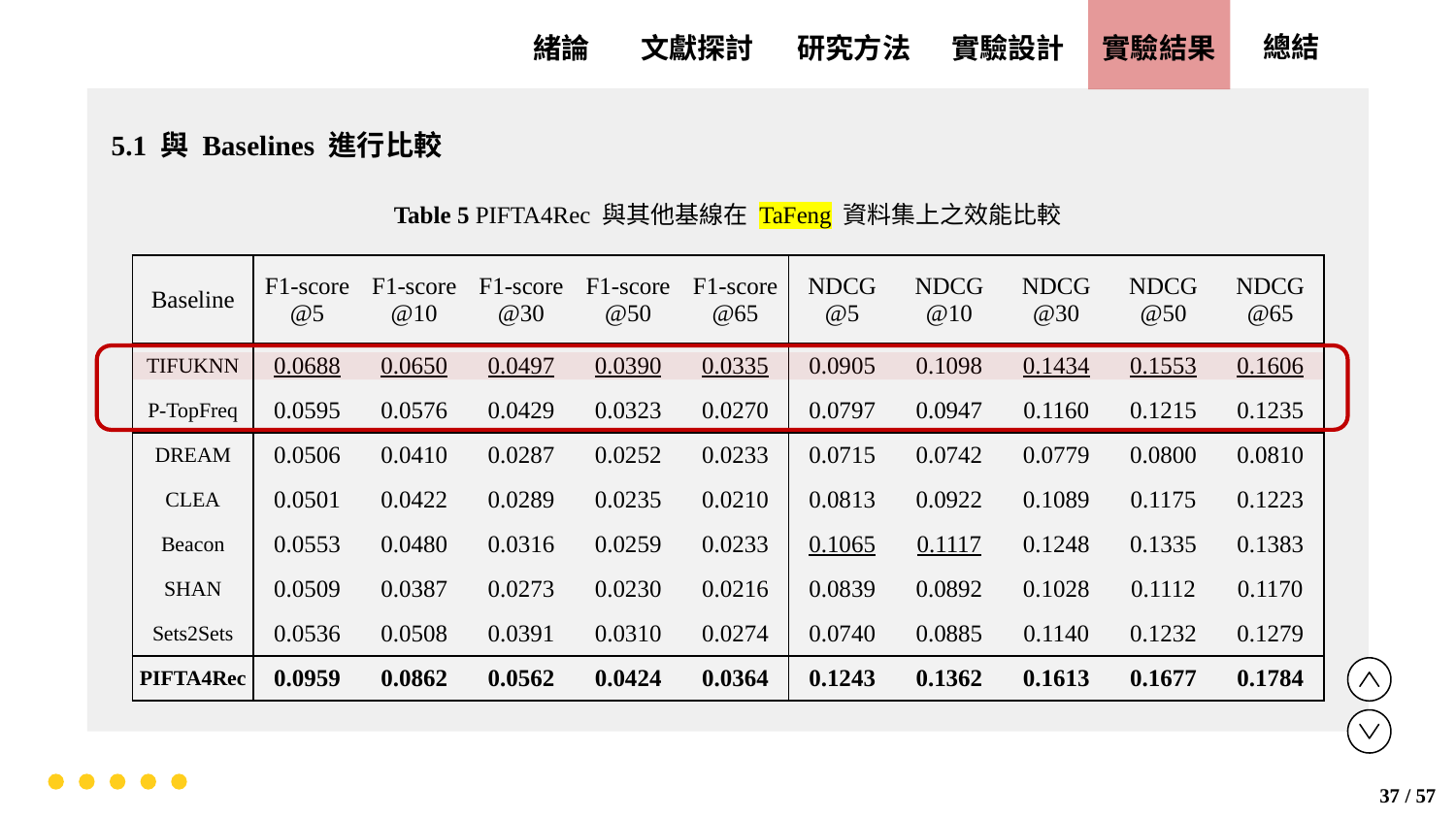

實驗設計
實驗結果
文獻探討
總結
緒論
研究方法
5.1 與 Baselines 進行比較
Table 5 PIFTA4Rec 與其他基線在 TaFeng 資料集上之效能比較
| Baseline | F1-score @5 | F1-score @10 | F1-score @30 | F1-score @50 | F1-score @65 | NDCG @5 | NDCG @10 | NDCG @30 | NDCG @50 | NDCG @65 |
| --- | --- | --- | --- | --- | --- | --- | --- | --- | --- | --- |
| TIFUKNN | 0.0688 | 0.0650 | 0.0497 | 0.0390 | 0.0335 | 0.0905 | 0.1098 | 0.1434 | 0.1553 | 0.1606 |
| P-TopFreq | 0.0595 | 0.0576 | 0.0429 | 0.0323 | 0.0270 | 0.0797 | 0.0947 | 0.1160 | 0.1215 | 0.1235 |
| DREAM | 0.0506 | 0.0410 | 0.0287 | 0.0252 | 0.0233 | 0.0715 | 0.0742 | 0.0779 | 0.0800 | 0.0810 |
| CLEA | 0.0501 | 0.0422 | 0.0289 | 0.0235 | 0.0210 | 0.0813 | 0.0922 | 0.1089 | 0.1175 | 0.1223 |
| Beacon | 0.0553 | 0.0480 | 0.0316 | 0.0259 | 0.0233 | 0.1065 | 0.1117 | 0.1248 | 0.1335 | 0.1383 |
| SHAN | 0.0509 | 0.0387 | 0.0273 | 0.0230 | 0.0216 | 0.0839 | 0.0892 | 0.1028 | 0.1112 | 0.1170 |
| Sets2Sets | 0.0536 | 0.0508 | 0.0391 | 0.0310 | 0.0274 | 0.0740 | 0.0885 | 0.1140 | 0.1232 | 0.1279 |
| PIFTA4Rec | 0.0959 | 0.0862 | 0.0562 | 0.0424 | 0.0364 | 0.1243 | 0.1362 | 0.1613 | 0.1677 | 0.1784 |

37 / 57